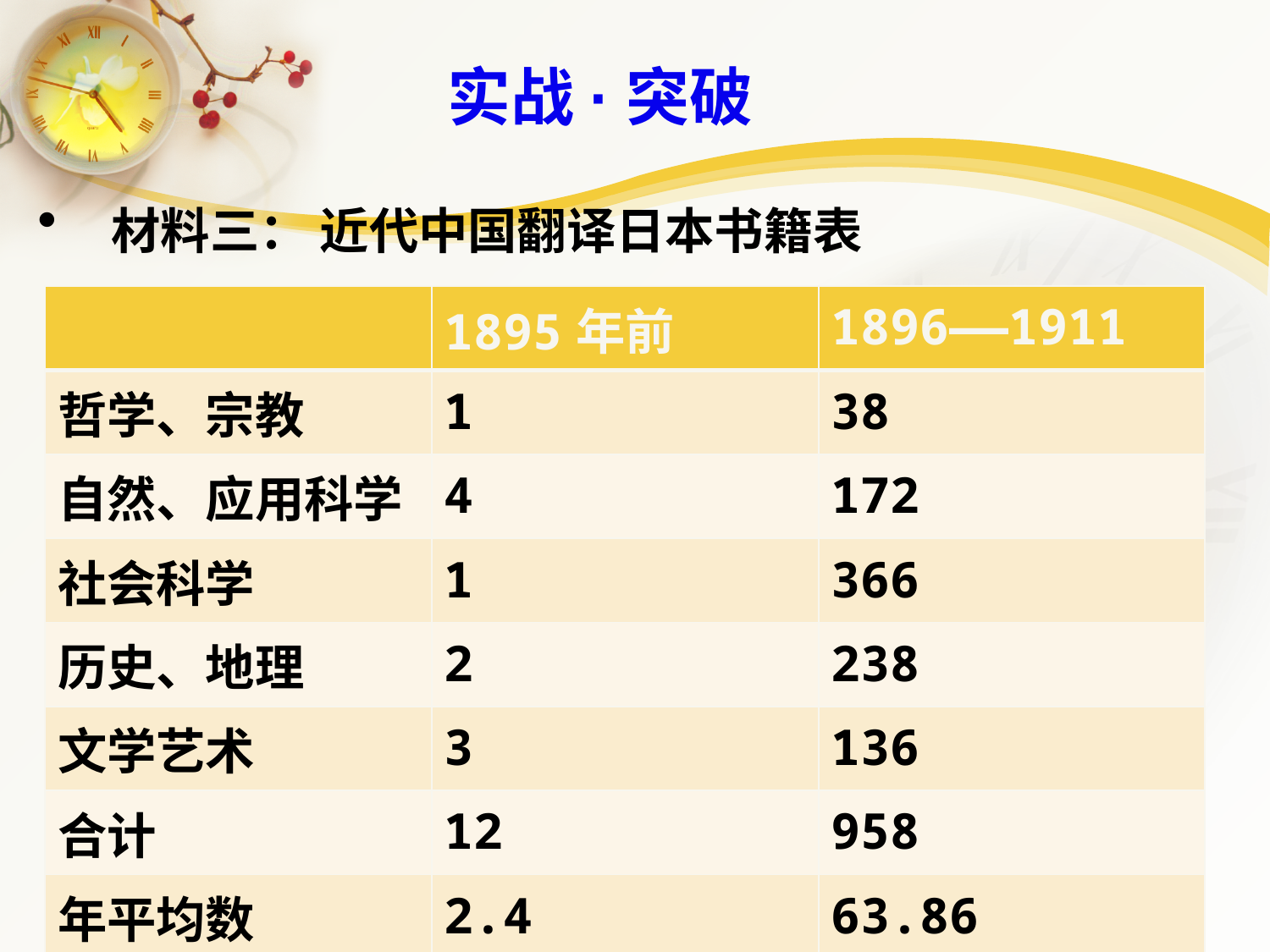

实战·突破
 材料三： 近代中国翻译日本书籍表

|  | 1895年前 | 1896——1911 |
| --- | --- | --- |
| 哲学、宗教 | 1 | 38 |
| 自然、应用科学 | 4 | 172 |
| 社会科学 | 1 | 366 |
| 历史、地理 | 2 | 238 |
| 文学艺术 | 3 | 136 |
| 合计 | 12 | 958 |
| 年平均数 | 2.4 | 63.86 |